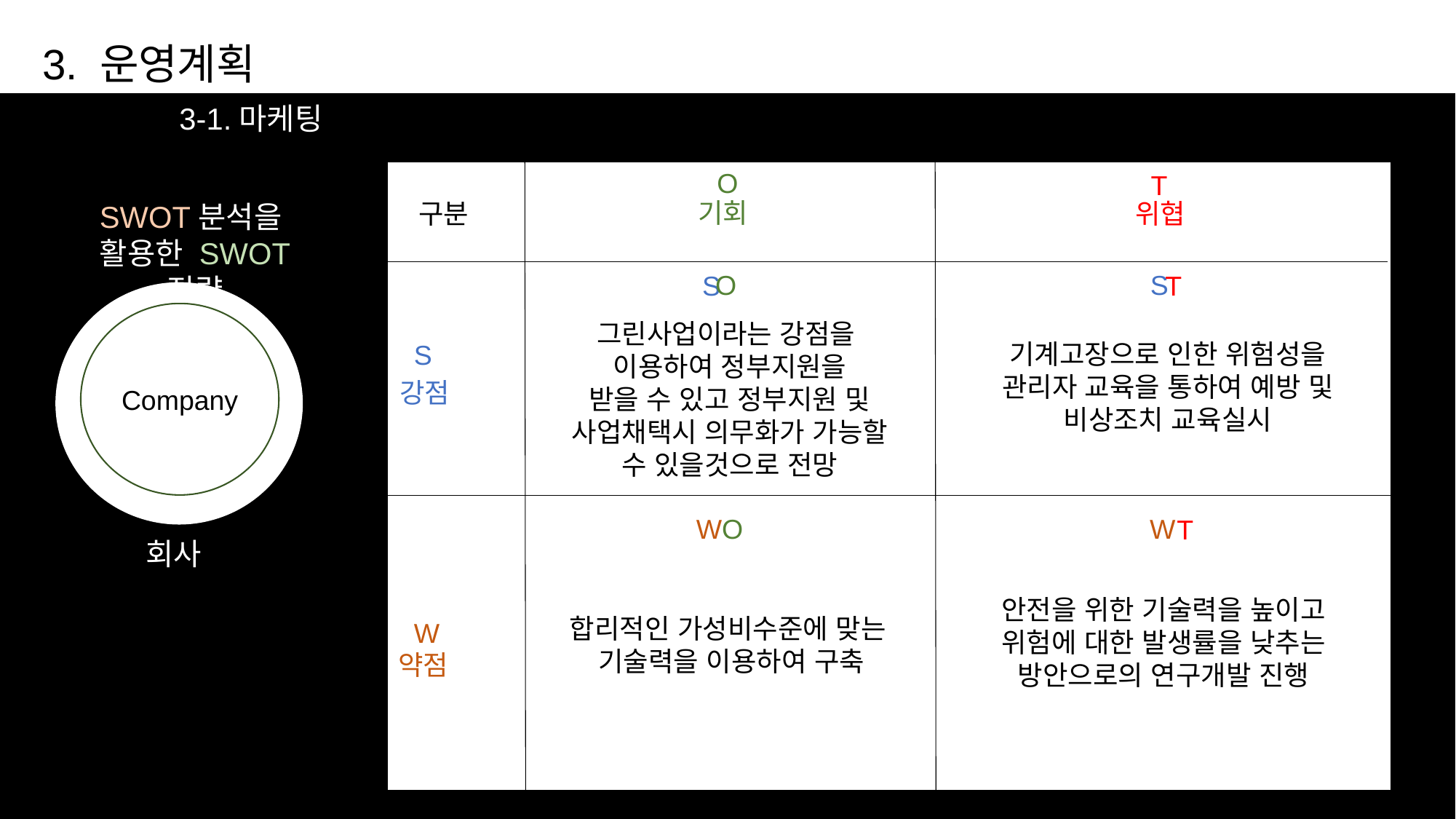

3. 운영계획
3-1.마케팅

O
T
기회
구분
위협
SWOT분석을
활용한 SWOT 전략
O
S
S
T

Company
그린사업이라는 강점을
이용하여 정부지원을
받을 수 있고 정부지원 및 사업채택시 의무화가 가능할 수 있을것으로 전망
기계고장으로 인한 위험성을
관리자 교육을 통하여 예방 및 비상조치 교육실시

S
강점
O
W
W
T
회사

안전을 위한 기술력을 높이고 위험에 대한 발생률을 낮추는 방안으로의 연구개발 진행
합리적인 가성비수준에 맞는
기술력을 이용하여 구축
W
약점